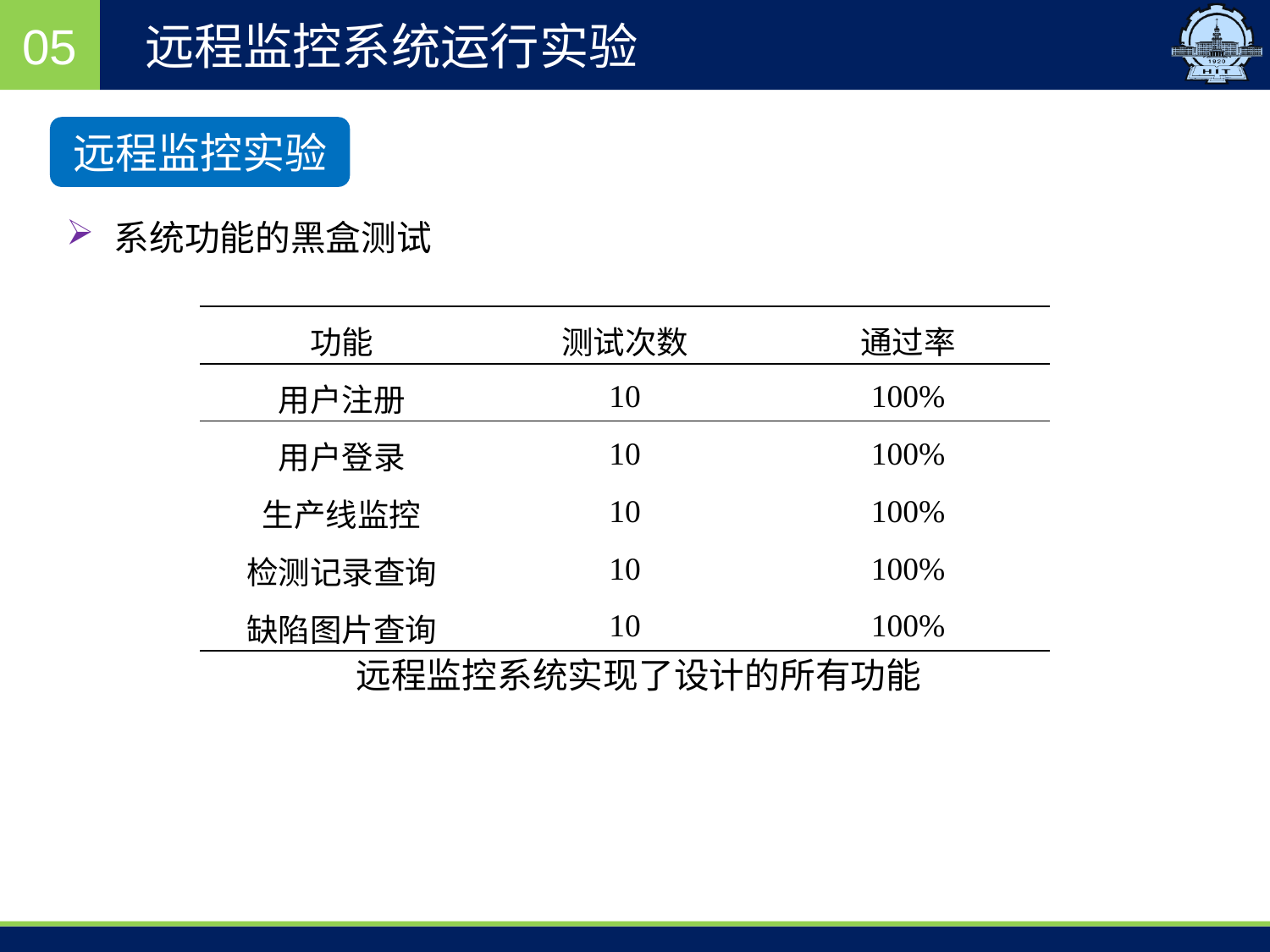

05
远程监控系统运行实验
远程监控实验
系统功能的黑盒测试
| 功能 | 测试次数 | 通过率 |
| --- | --- | --- |
| 用户注册 | 10 | 100% |
| 用户登录 | 10 | 100% |
| 生产线监控 | 10 | 100% |
| 检测记录查询 | 10 | 100% |
| 缺陷图片查询 | 10 | 100% |
远程监控系统实现了设计的所有功能